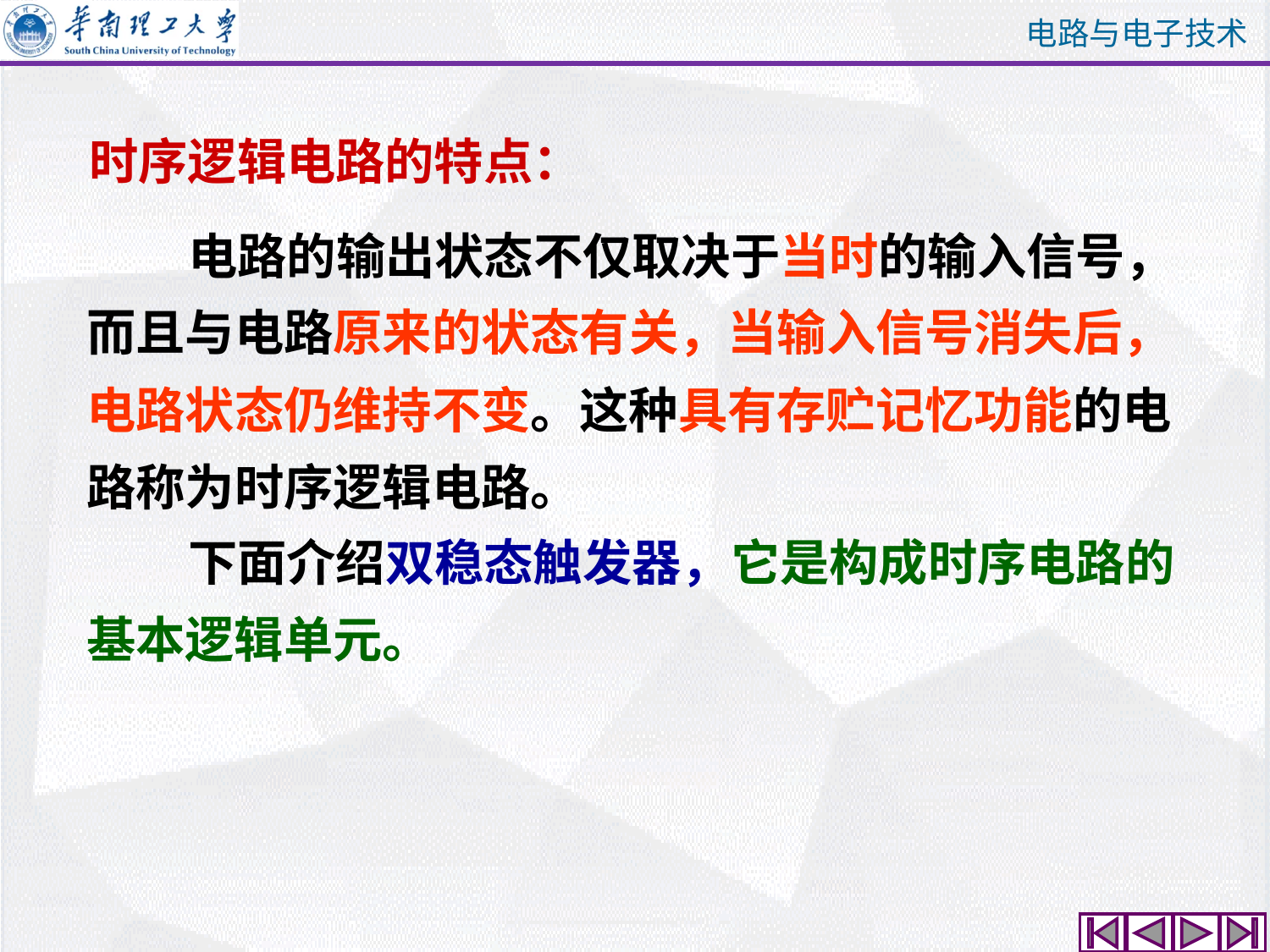

时序逻辑电路的特点：
        电路的输出状态不仅取决于当时的输入信号，而且与电路原来的状态有关，当输入信号消失后，电路状态仍维持不变。这种具有存贮记忆功能的电路称为时序逻辑电路。
        下面介绍双稳态触发器，它是构成时序电路的基本逻辑单元。